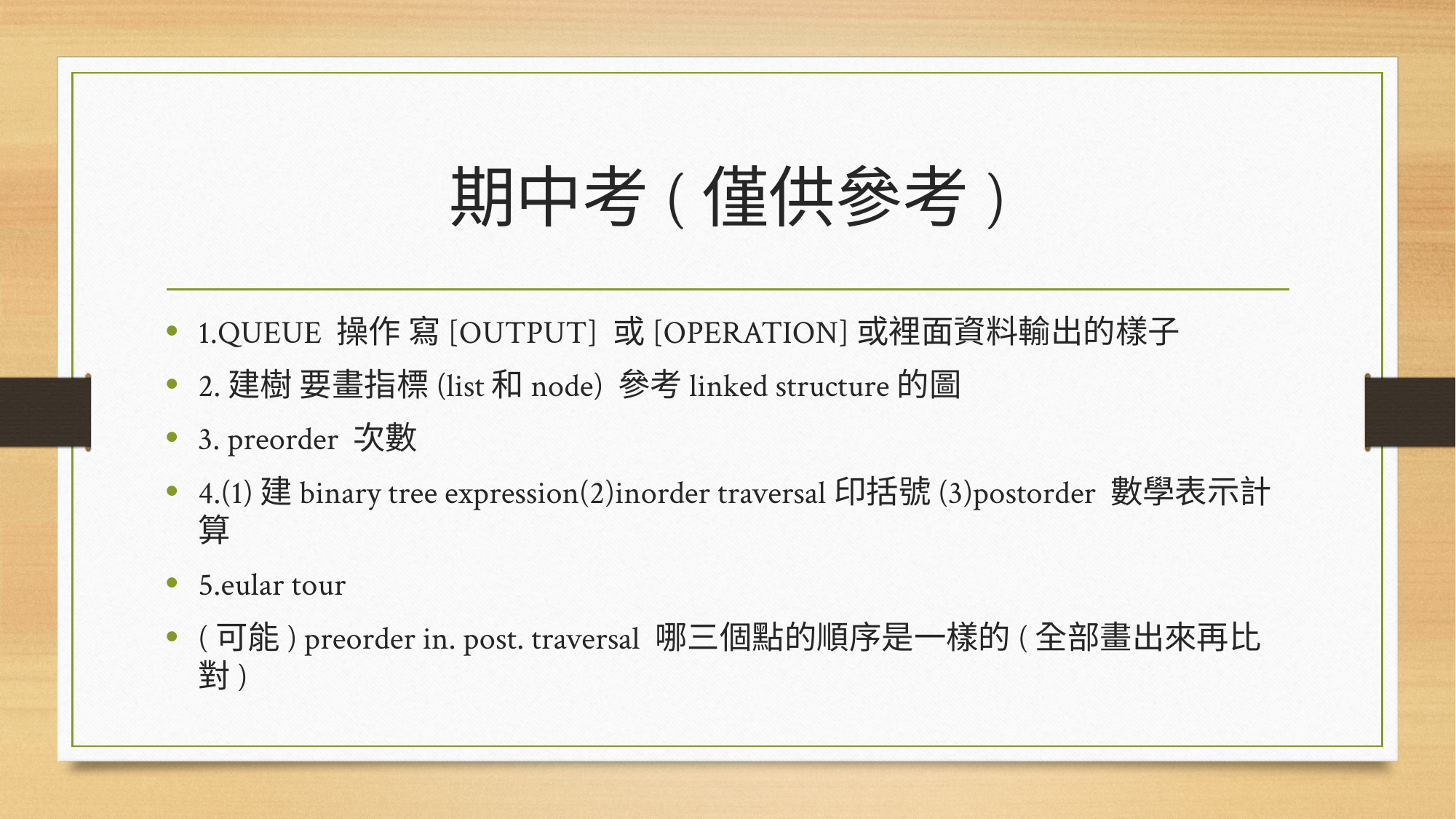

# 期中考(僅供參考)
1.QUEUE 操作 寫[OUTPUT] 或[OPERATION]或裡面資料輸出的樣子
2.建樹 要畫指標(list和node) 參考linked structure的圖
3. preorder 次數
4.(1)建binary tree expression(2)inorder traversal印括號(3)postorder 數學表示計算
5.eular tour
(可能) preorder in. post. traversal 哪三個點的順序是一樣的(全部畫出來再比對)